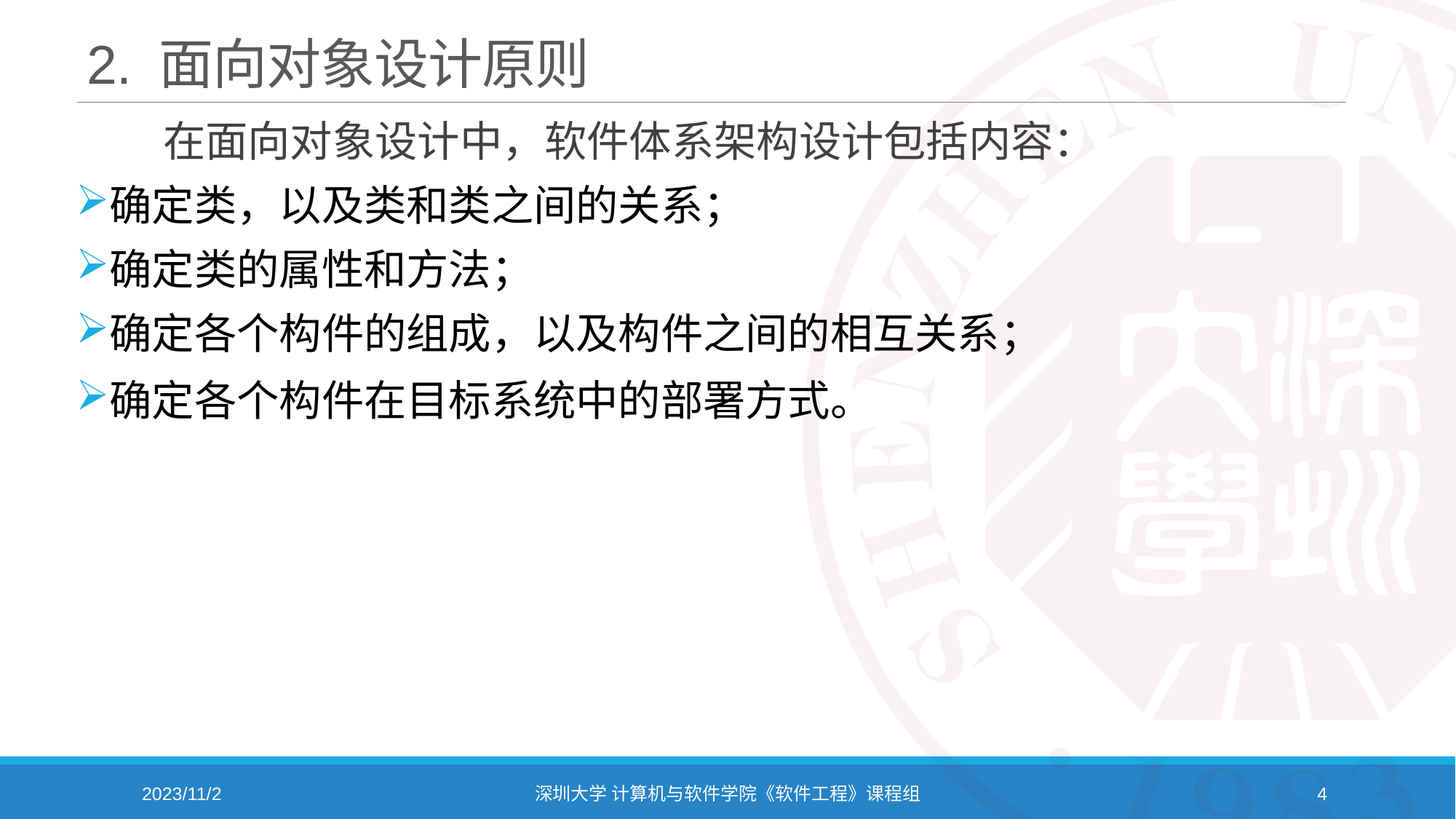

# 2. 面向对象设计原则
       在面向对象设计中，软件体系架构设计包括内容：
确定类，以及类和类之间的关系；
确定类的属性和方法；
确定各个构件的组成，以及构件之间的相互关系；
确定各个构件在目标系统中的部署方式。

2023/11/2
深圳大学 计算机与软件学院《软件工程》课程组
4